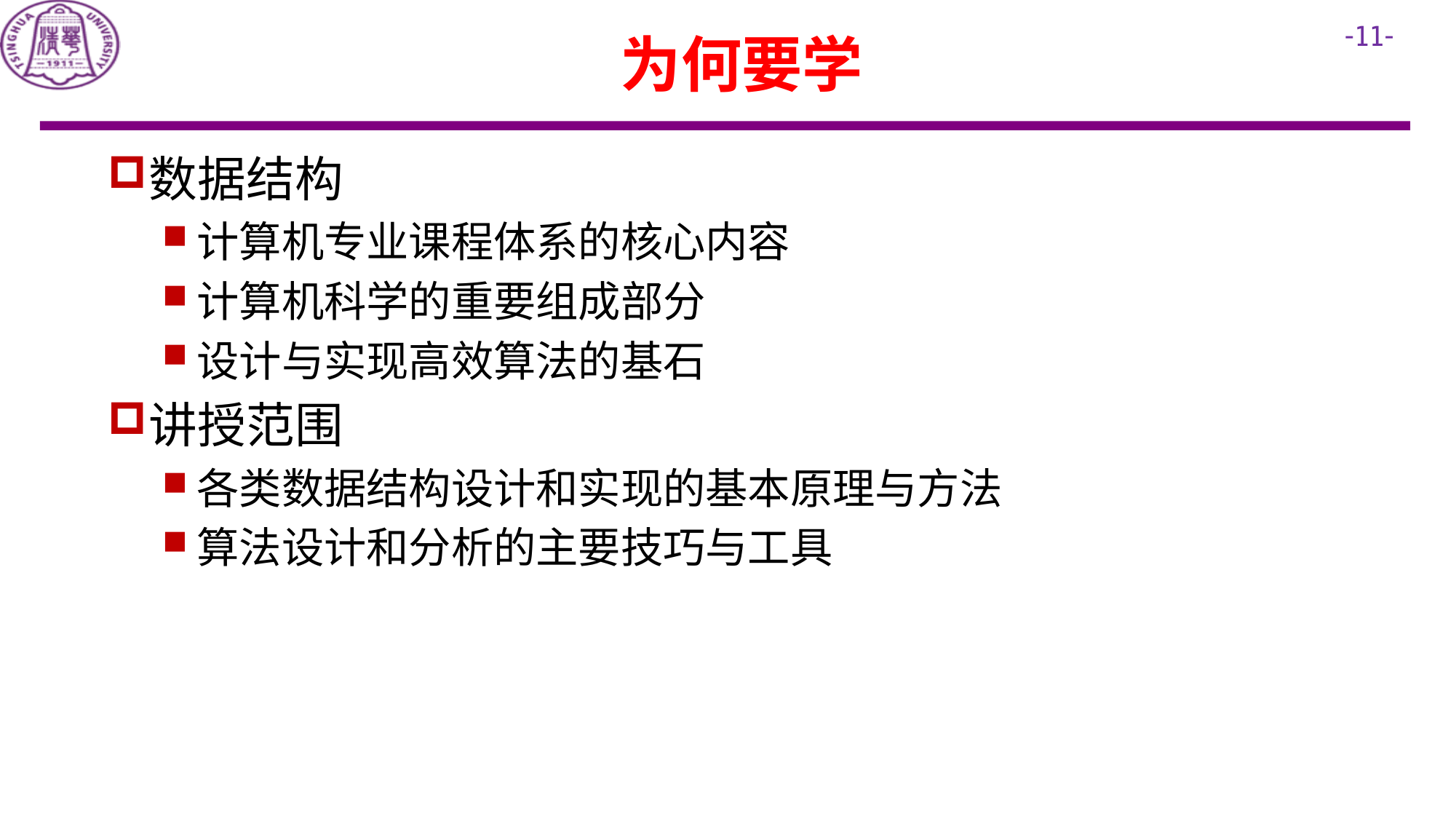

# 为何要学
数据结构
计算机专业课程体系的核心内容
计算机科学的重要组成部分
设计与实现高效算法的基石
讲授范围
各类数据结构设计和实现的基本原理与方法
算法设计和分析的主要技巧与工具